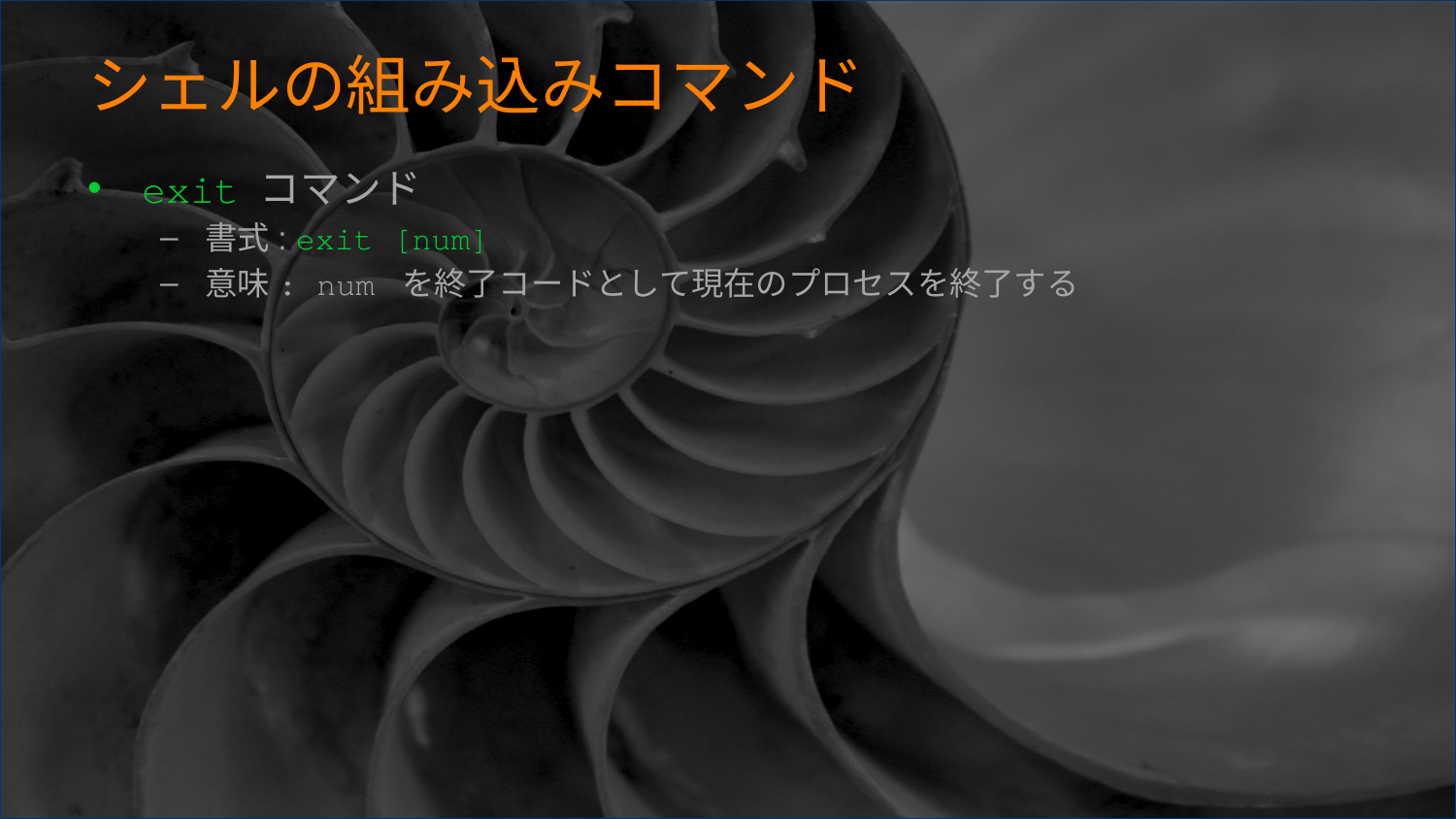

# シェルの組み込みコマンド
exit コマンド
書式: exit [num]
意味: num を終了コードとして現在のプロセスを終了する